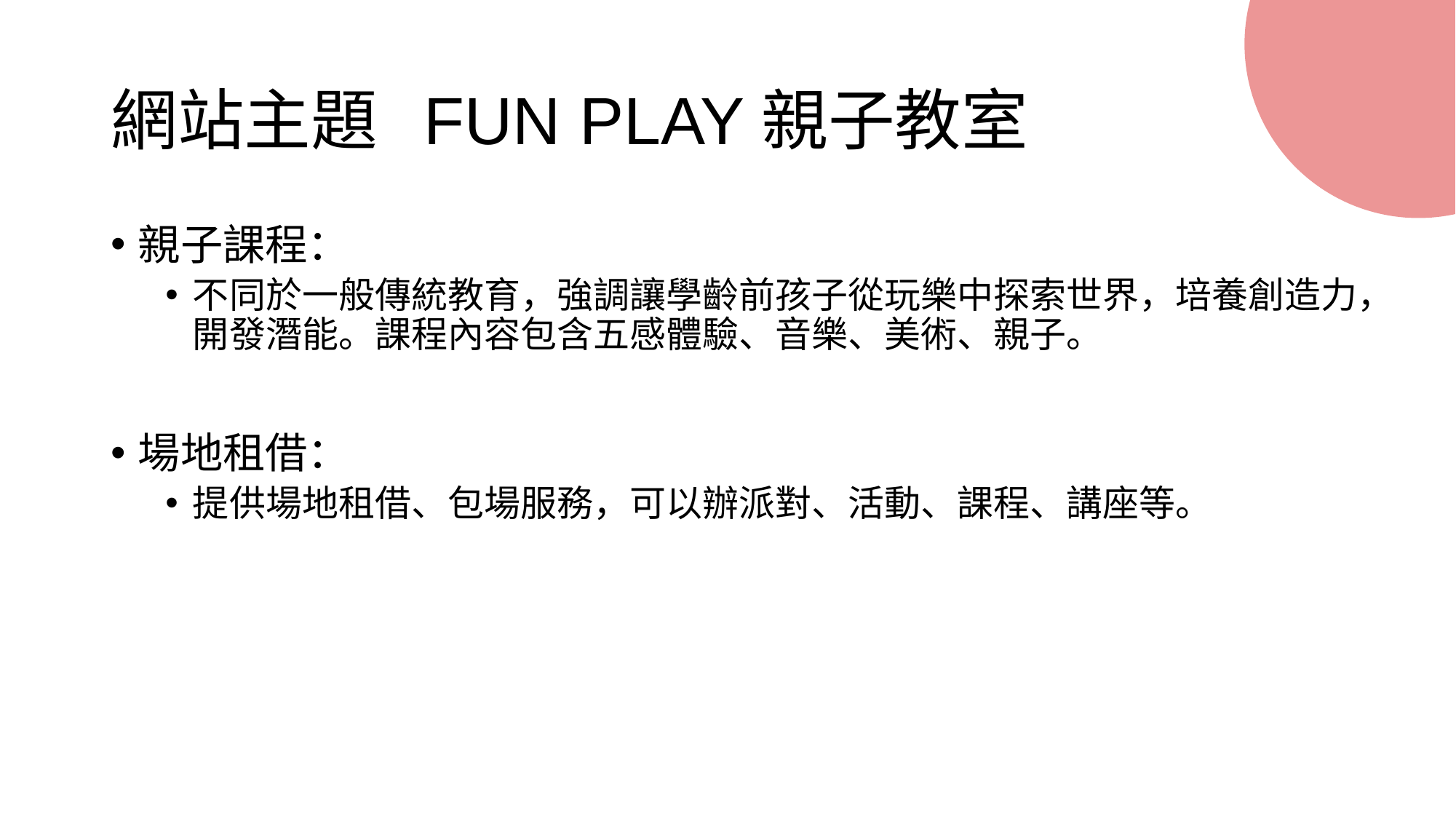

# 網站主題  FUN PLAY親子教室
親子課程：
不同於一般傳統教育，強調讓學齡前孩子從玩樂中探索世界，培養創造力，開發潛能。課程內容包含五感體驗、音樂、美術、親子。

場地租借：
提供場地租借、包場服務，可以辦派對、活動、課程、講座等。